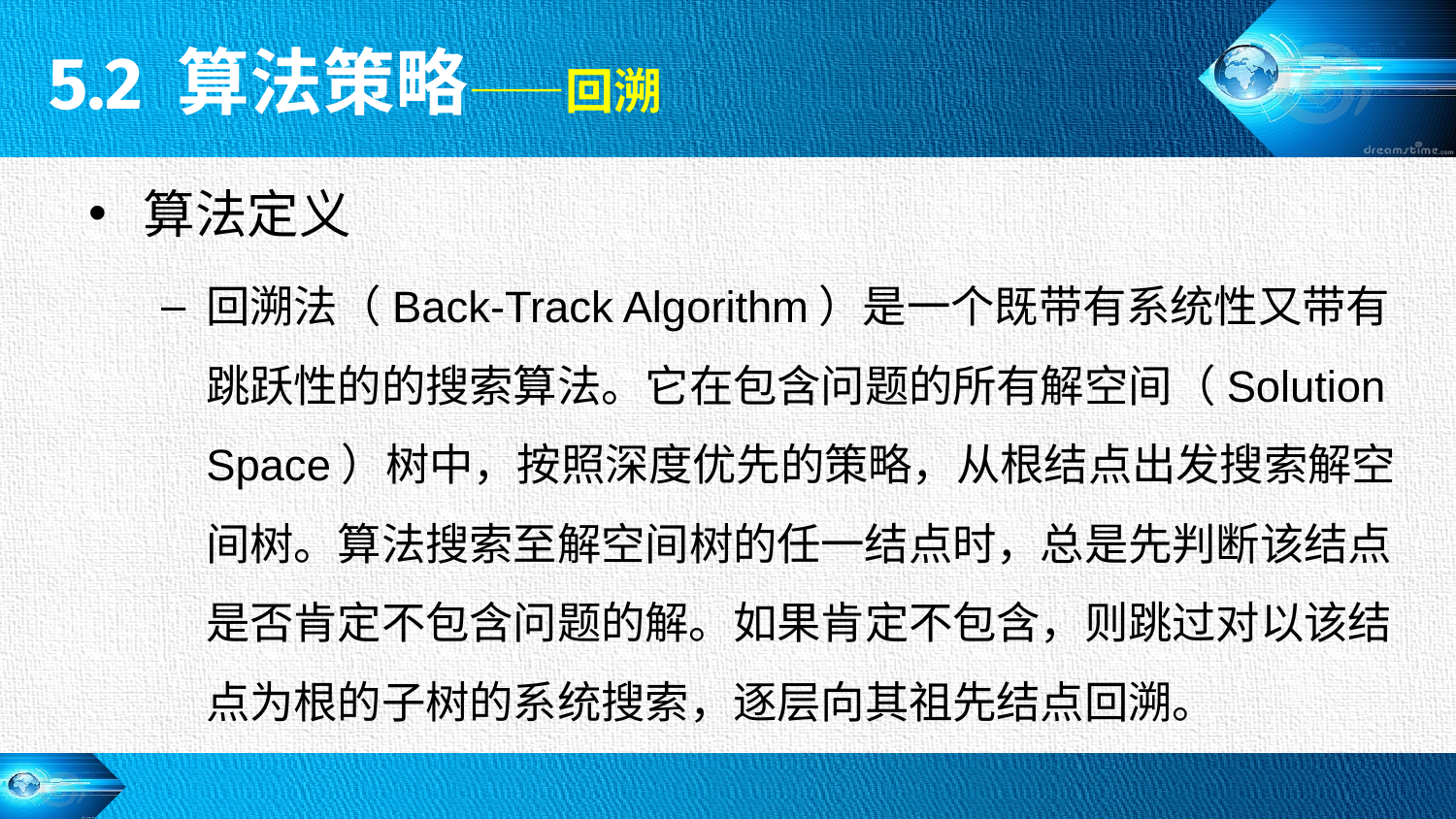

5.2 算法策略——回溯
算法定义
回溯法（Back-Track Algorithm）是一个既带有系统性又带有跳跃性的的搜索算法。它在包含问题的所有解空间（Solution Space）树中，按照深度优先的策略，从根结点出发搜索解空间树。算法搜索至解空间树的任一结点时，总是先判断该结点是否肯定不包含问题的解。如果肯定不包含，则跳过对以该结点为根的子树的系统搜索，逐层向其祖先结点回溯。